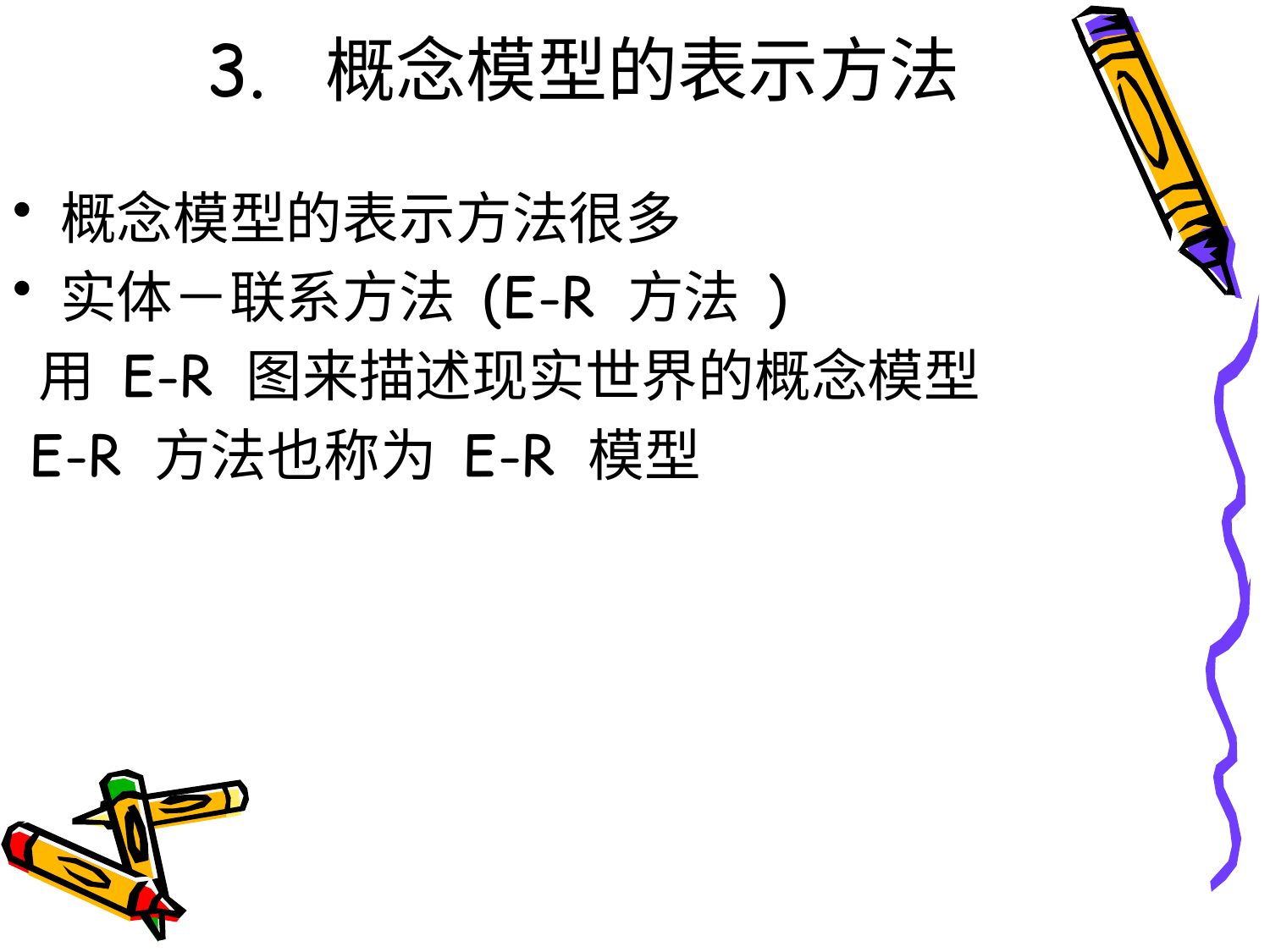

# 3.  概念模型的表示方法
概念模型的表示方法很多
实体－联系方法 (E-R 方法 )
 用 E-R 图来描述现实世界的概念模型
 E-R 方法也称为 E-R 模型